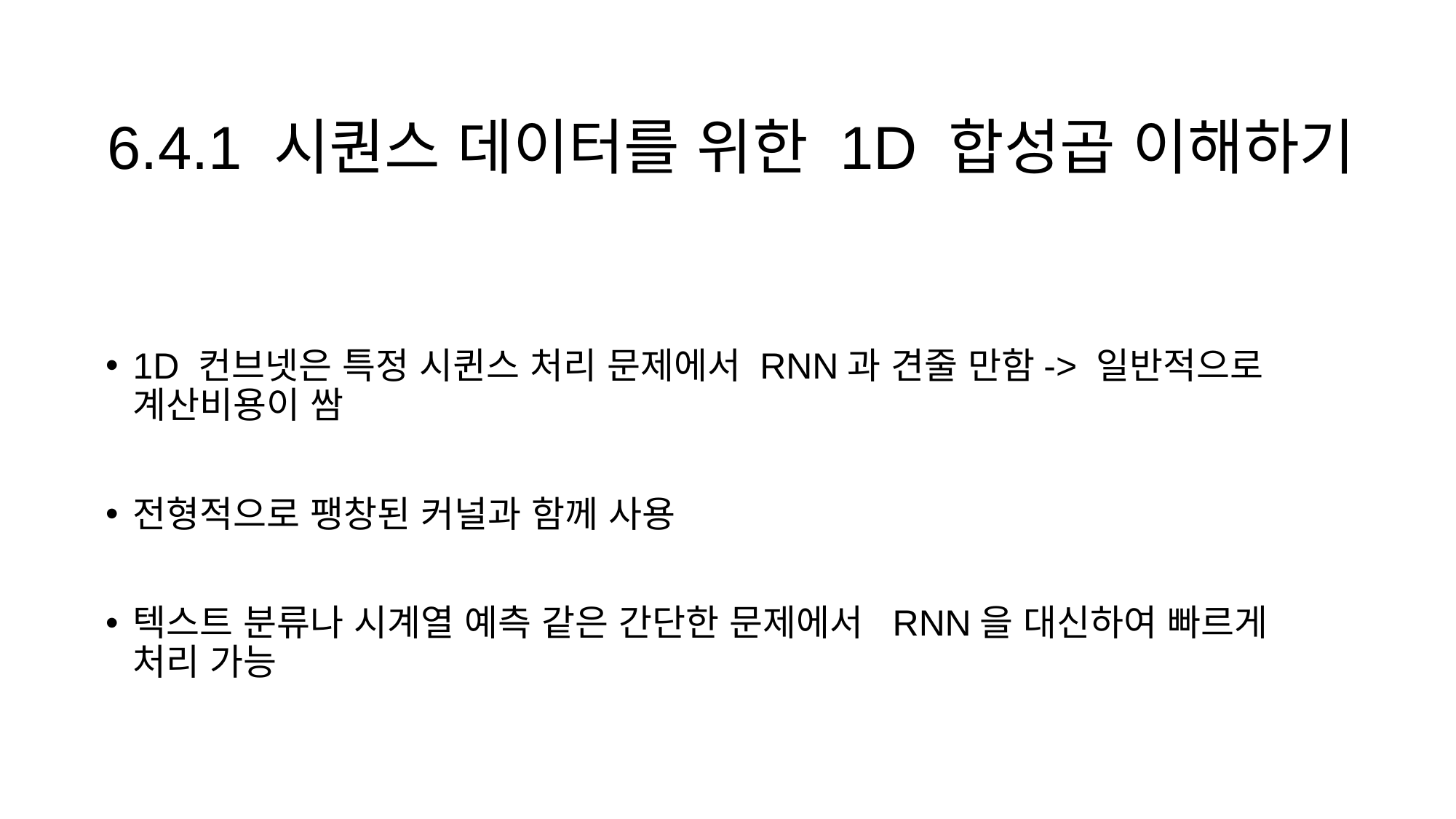

# 6.4.1 시퀀스 데이터를 위한 1D 합성곱 이해하기
1D 컨브넷은 특정 시퀸스 처리 문제에서 RNN과 견줄 만함-> 일반적으로 계산비용이 쌈

전형적으로 팽창된 커널과 함께 사용

텍스트 분류나 시계열 예측 같은 간단한 문제에서  RNN을 대신하여 빠르게 처리 가능